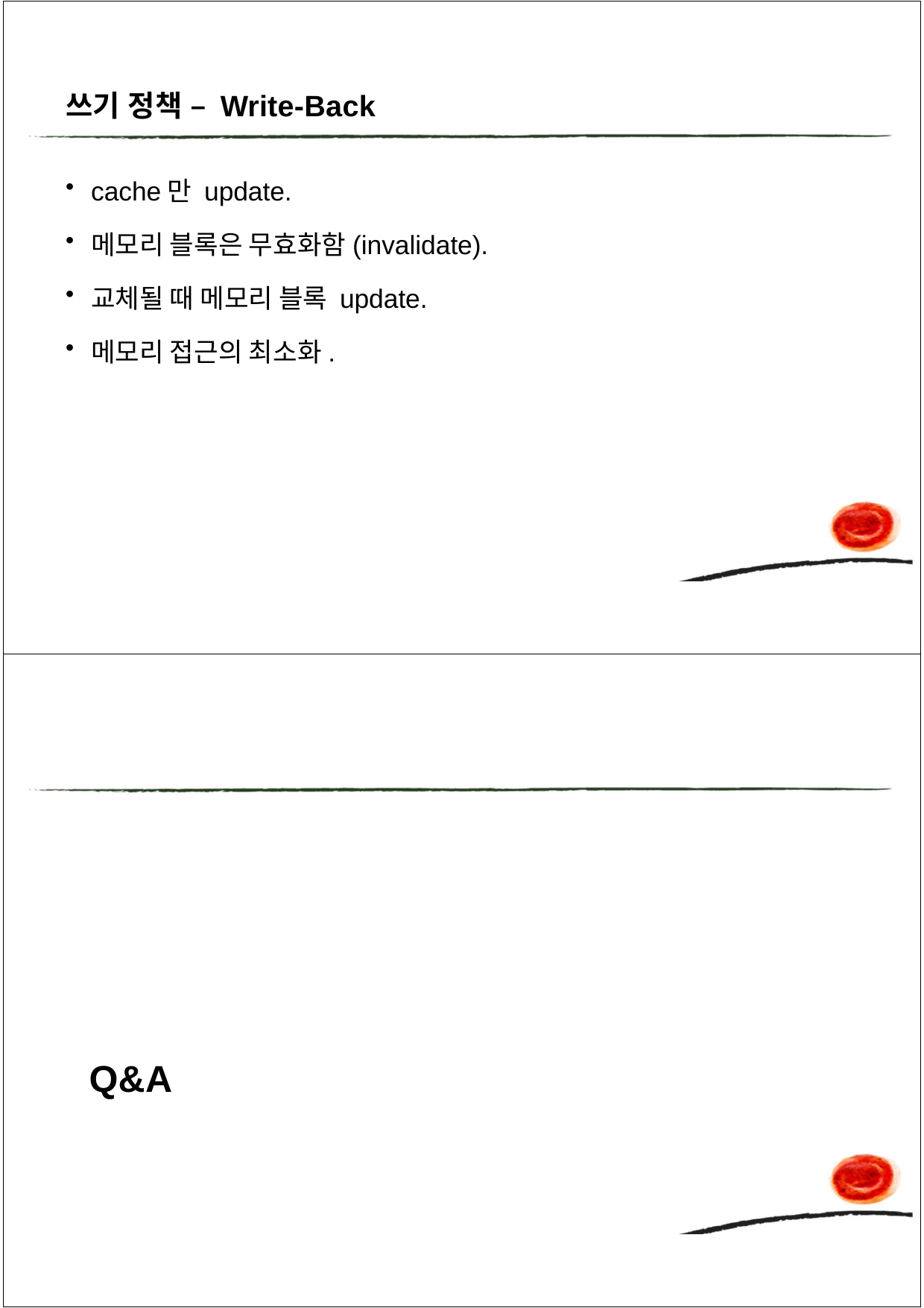

쓰기 정책 – Write-Back

cache만 update.
메모리 블록은 무효화함(invalidate).
교체될 때 메모리 블록 update.
메모리 접근의 최소화.

Q&A